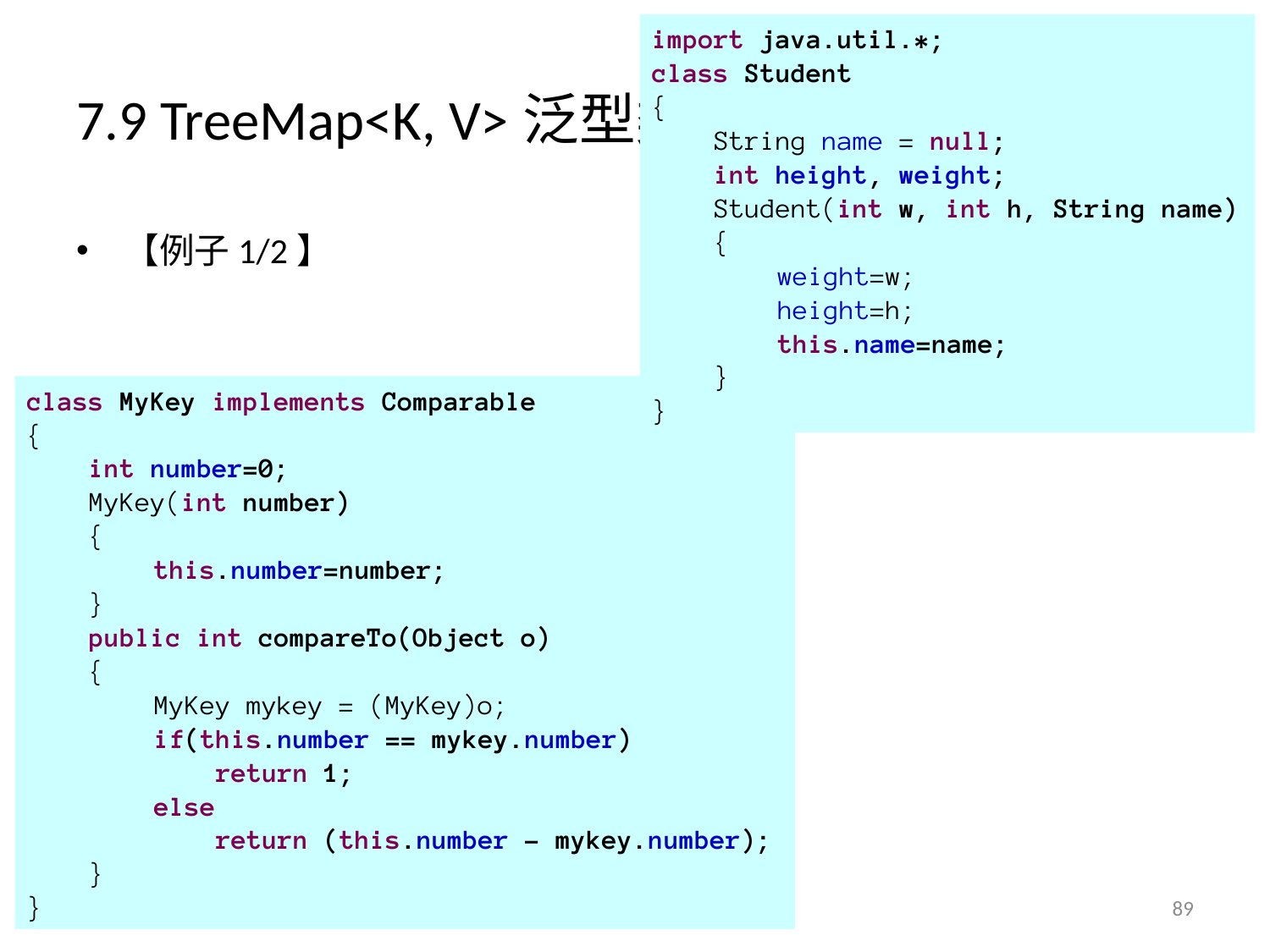

import java.util.*;
class Student
{
    String name = null;
    int height, weight;
    Student(int w, int h, String name)
    {
    weight=w;
    height=h;
    this.name=name;
    }
}
# 7.9 TreeMap<K, V>泛型类
【例子1/2】
class MyKey implements Comparable
{
    int number=0;
    MyKey(int number)
    {
	this.number=number;
    }
    public int compareTo(Object o)
    {
	MyKey mykey = (MyKey)o;
	if(this.number == mykey.number)
	    return 1;
	else
	    return (this.number - mykey.number);
    }
}
89